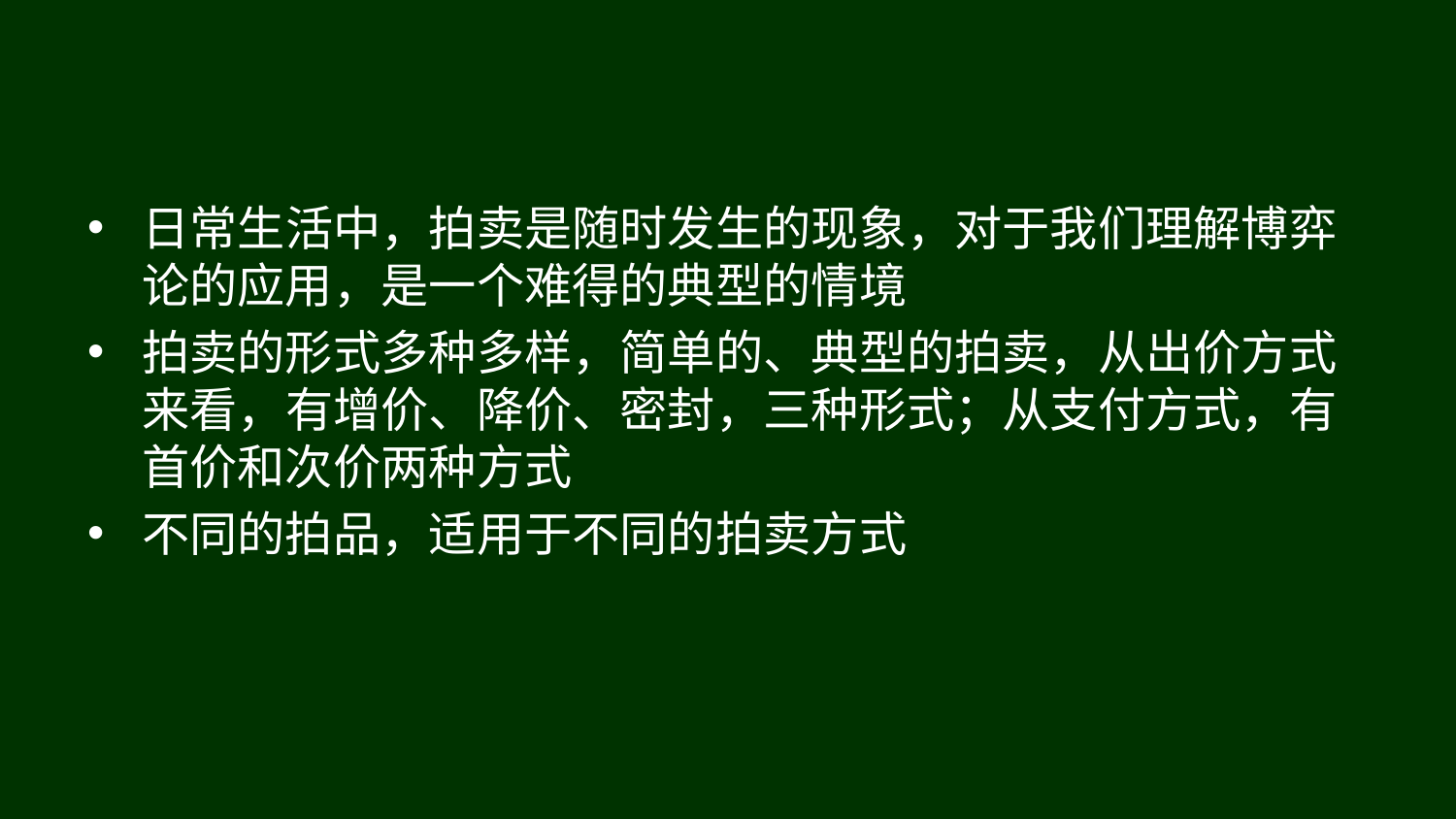

#
日常生活中，拍卖是随时发生的现象，对于我们理解博弈论的应用，是一个难得的典型的情境
拍卖的形式多种多样，简单的、典型的拍卖，从出价方式来看，有增价、降价、密封，三种形式；从支付方式，有首价和次价两种方式
不同的拍品，适用于不同的拍卖方式